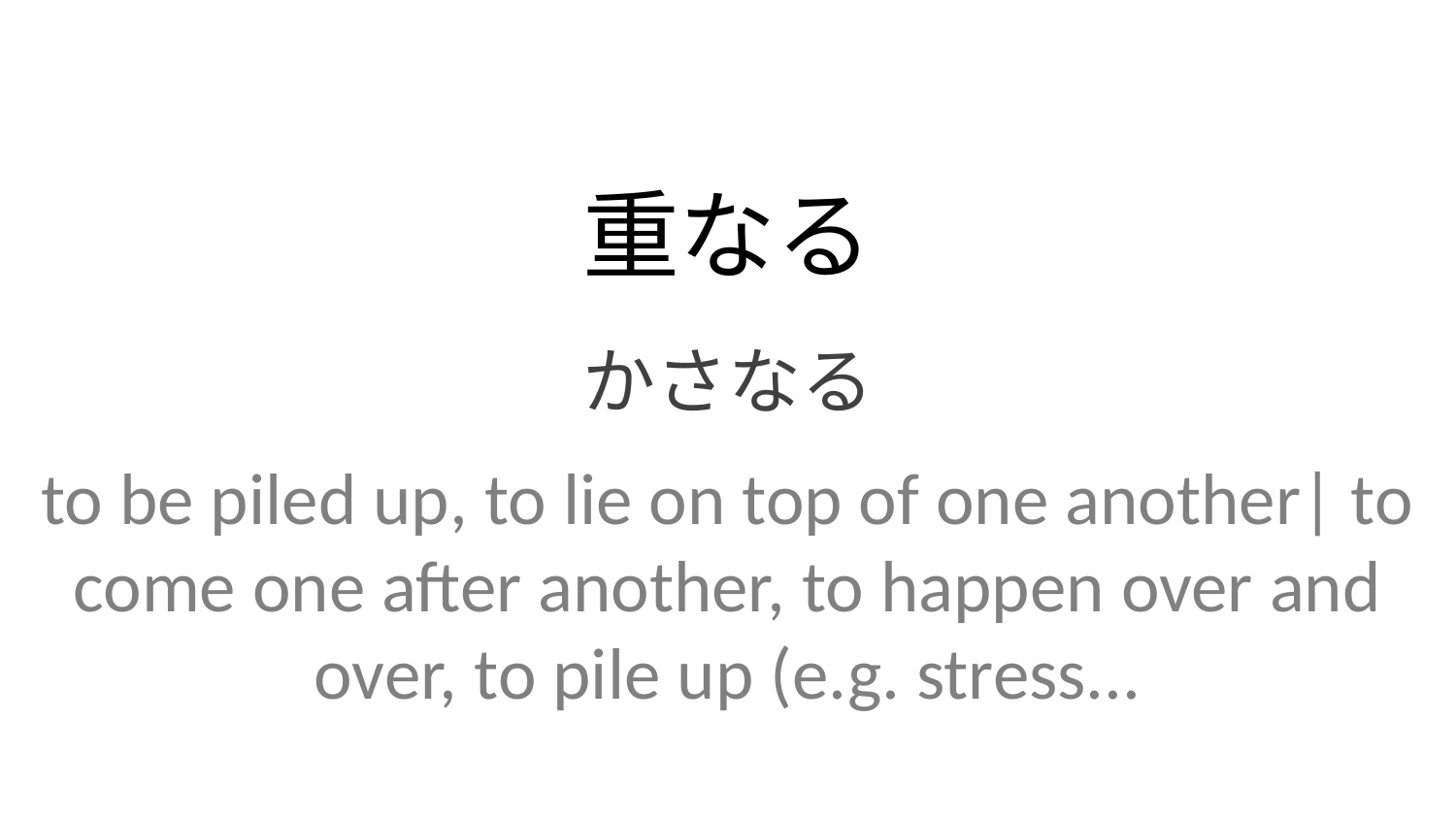

重なる

かさなる
to be piled up, to lie on top of one another| to come one after another, to happen over and over, to pile up (e.g. stress...